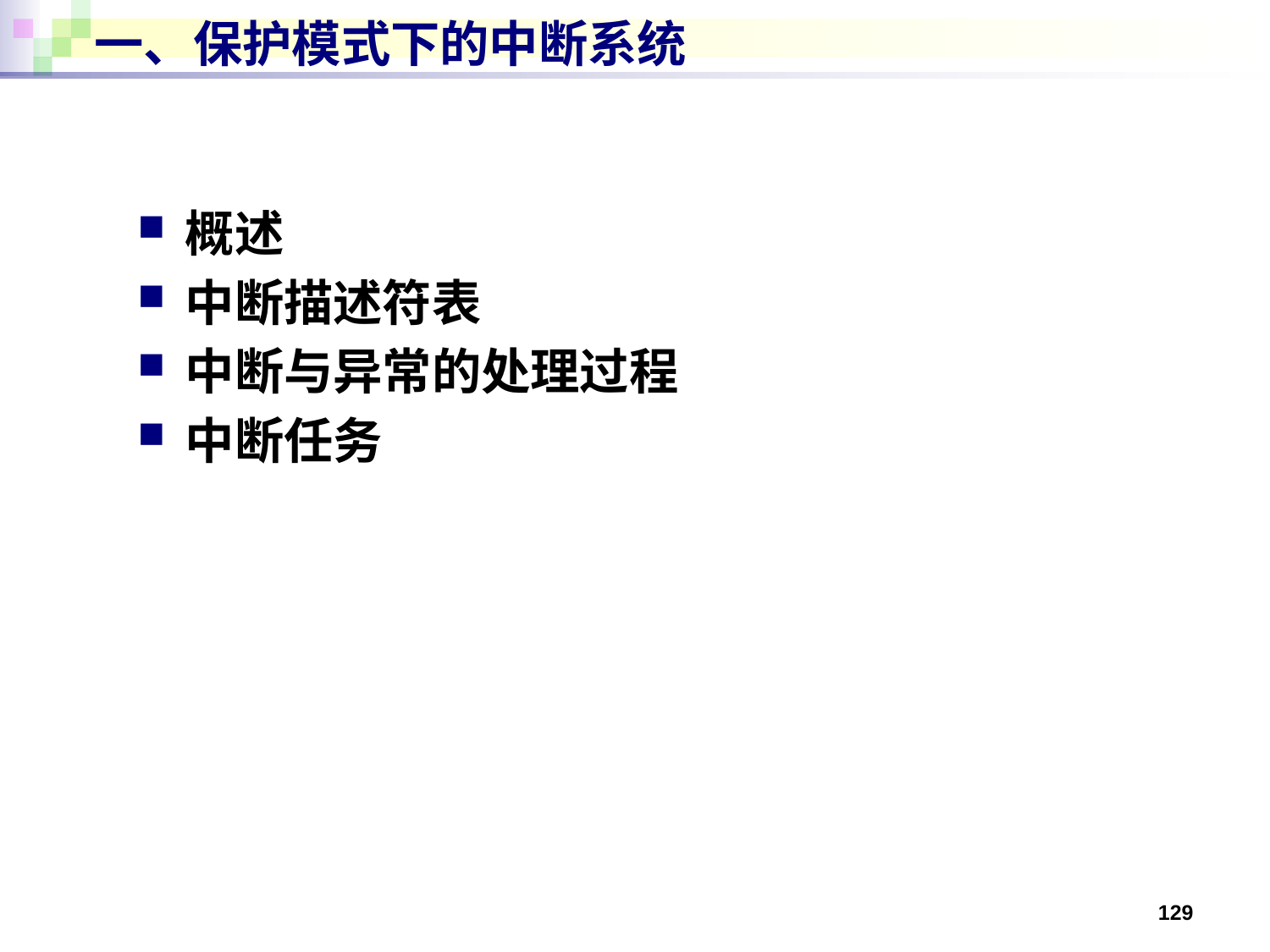

# 一、保护模式下的中断系统
概述
中断描述符表
中断与异常的处理过程
中断任务
129